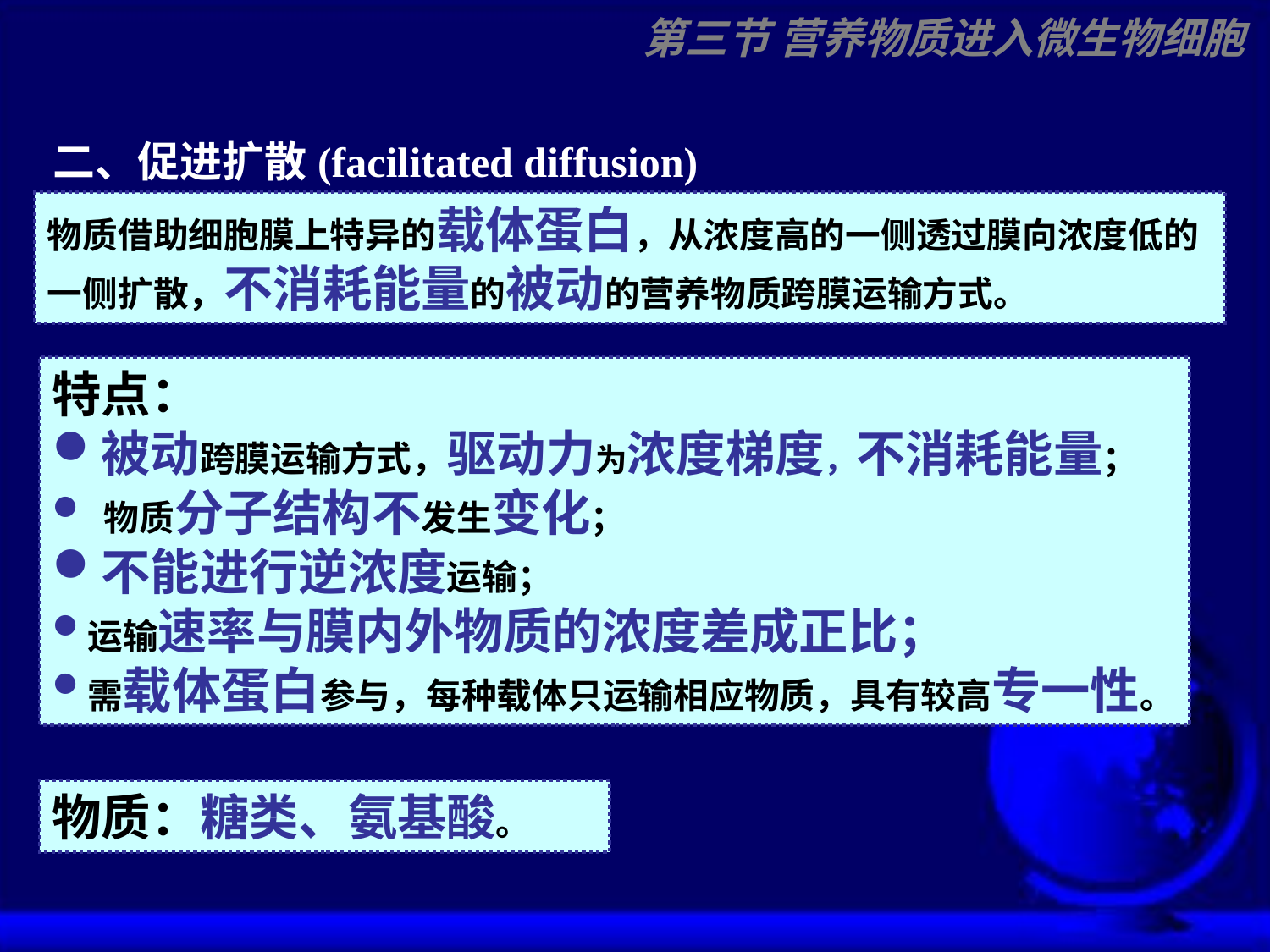

第三节 营养物质进入微生物细胞
二、促进扩散(facilitated diffusion)
物质借助细胞膜上特异的载体蛋白，从浓度高的一侧透过膜向浓度低的一侧扩散，不消耗能量的被动的营养物质跨膜运输方式。
特点：
被动跨膜运输方式，驱动力为浓度梯度，不消耗能量；
 物质分子结构不发生变化；
不能进行逆浓度运输；
运输速率与膜内外物质的浓度差成正比；
需载体蛋白参与，每种载体只运输相应物质，具有较高专一性。
物质：糖类、氨基酸。